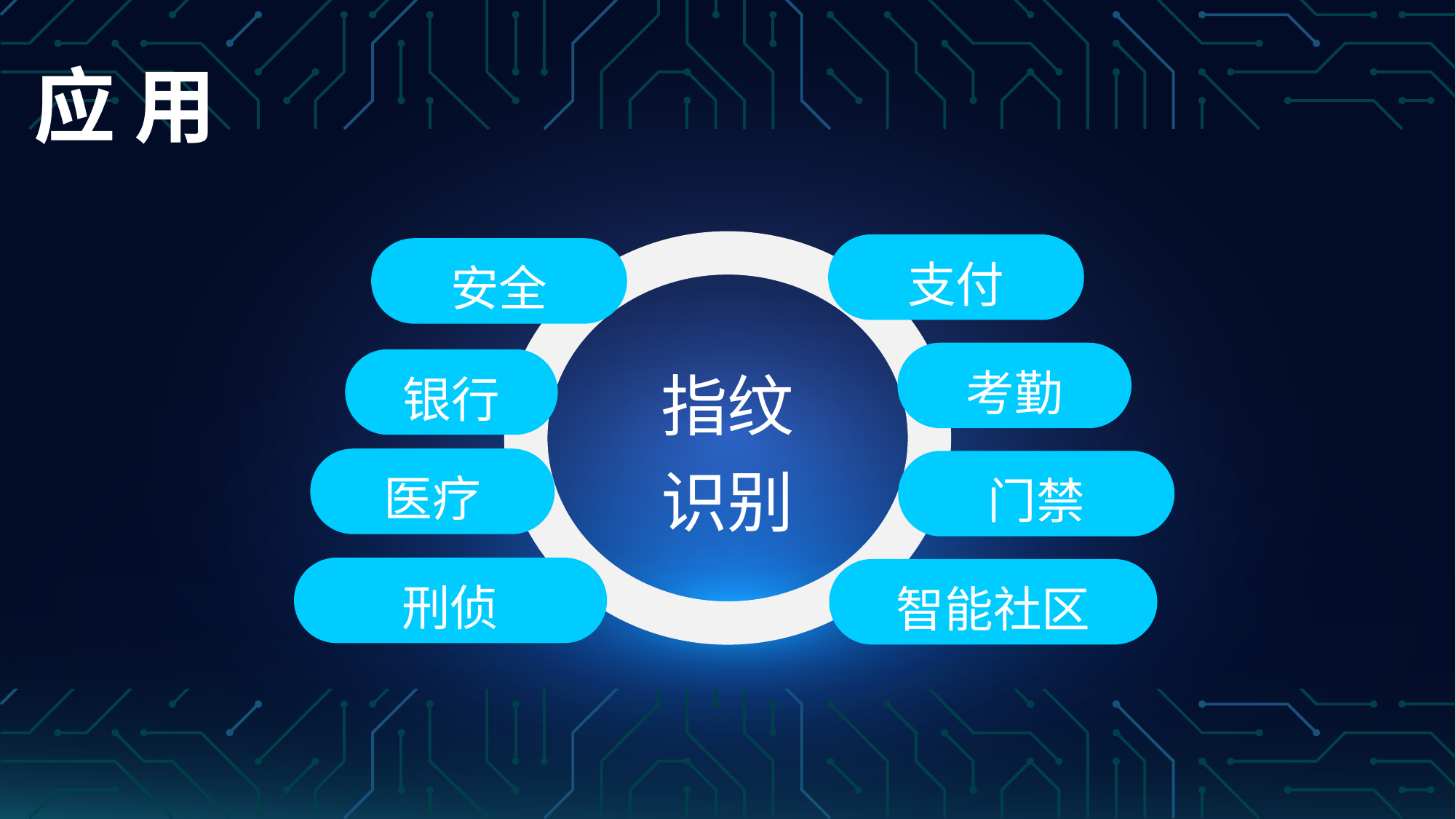

# 应 用

支付
安全
指纹识别
考勤
银行
医疗
门禁
刑侦
智能社区